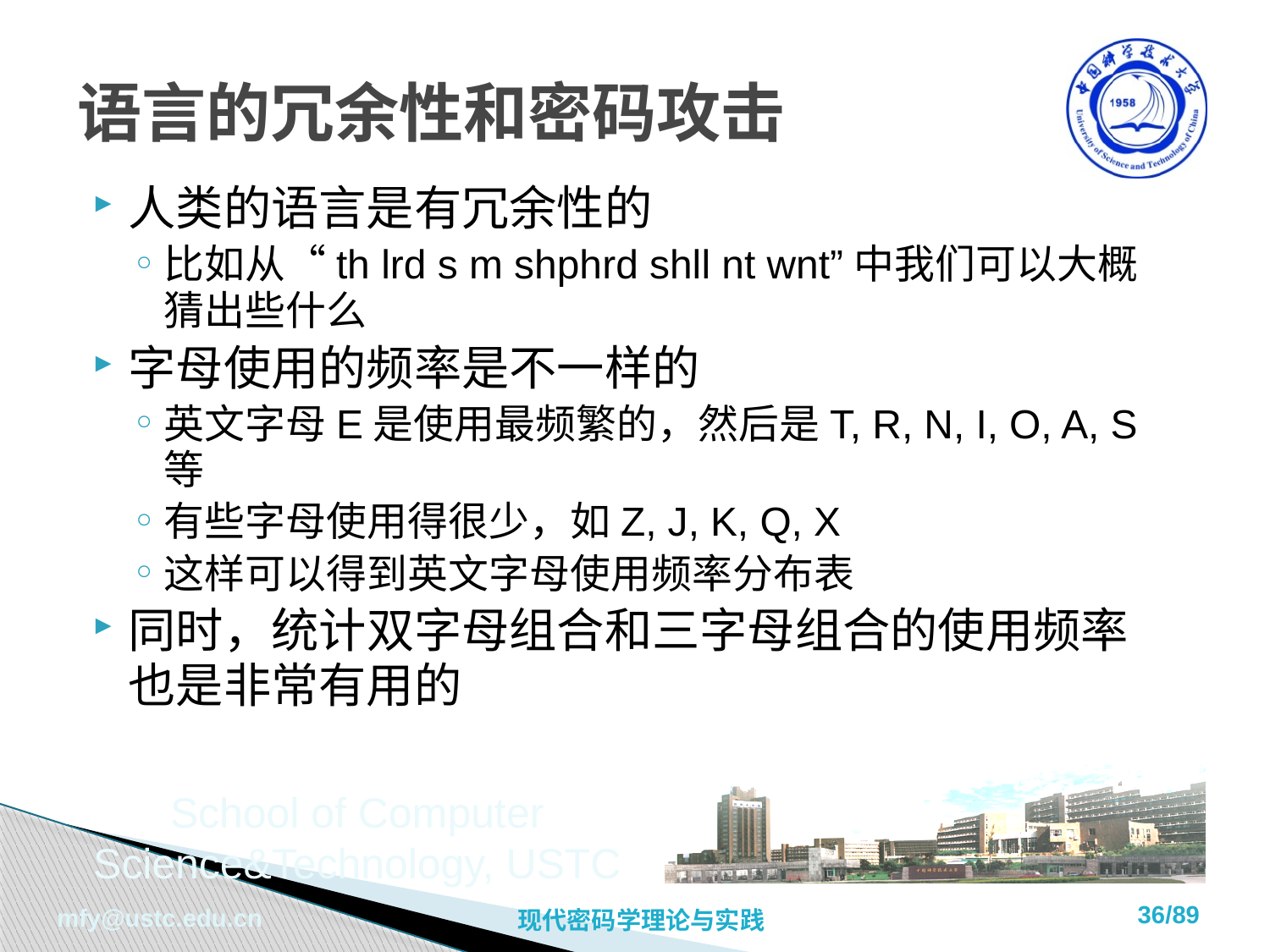

# 语言的冗余性和密码攻击
人类的语言是有冗余性的
比如从“th lrd s m shphrd shll nt wnt”中我们可以大概猜出些什么
字母使用的频率是不一样的
英文字母E是使用最频繁的，然后是T, R, N, I, O, A, S等
有些字母使用得很少，如Z, J, K, Q, X
这样可以得到英文字母使用频率分布表
同时，统计双字母组合和三字母组合的使用频率也是非常有用的